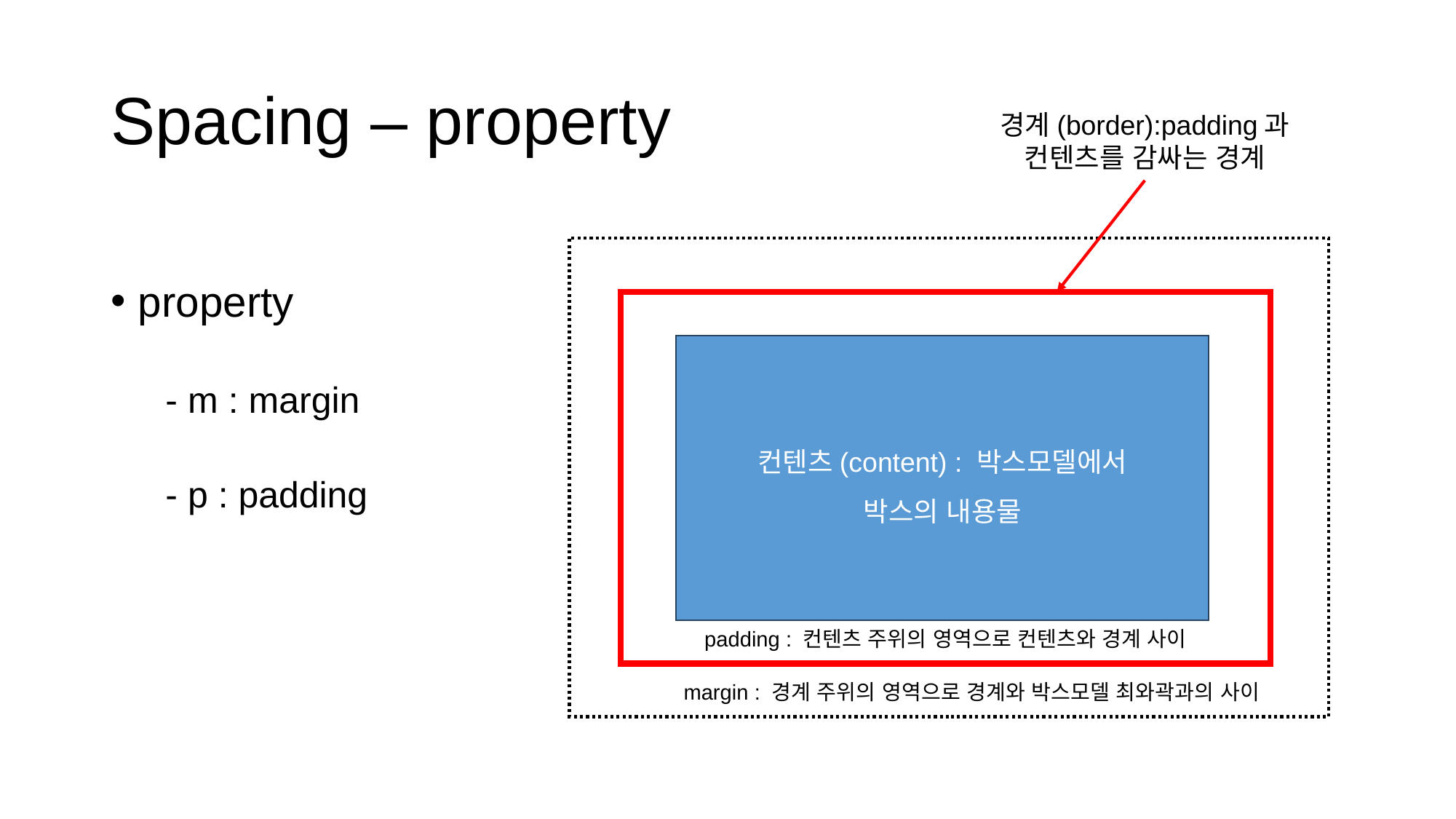

# Spacing – property
경계(border):padding과 컨텐츠를 감싸는 경계
property
- m : margin
- p : padding

컨텐츠(content) : 박스모델에서
박스의 내용물
padding : 컨텐츠 주위의 영역으로 컨텐츠와 경계 사이
margin : 경계 주위의 영역으로 경계와 박스모델 최와곽과의 사이